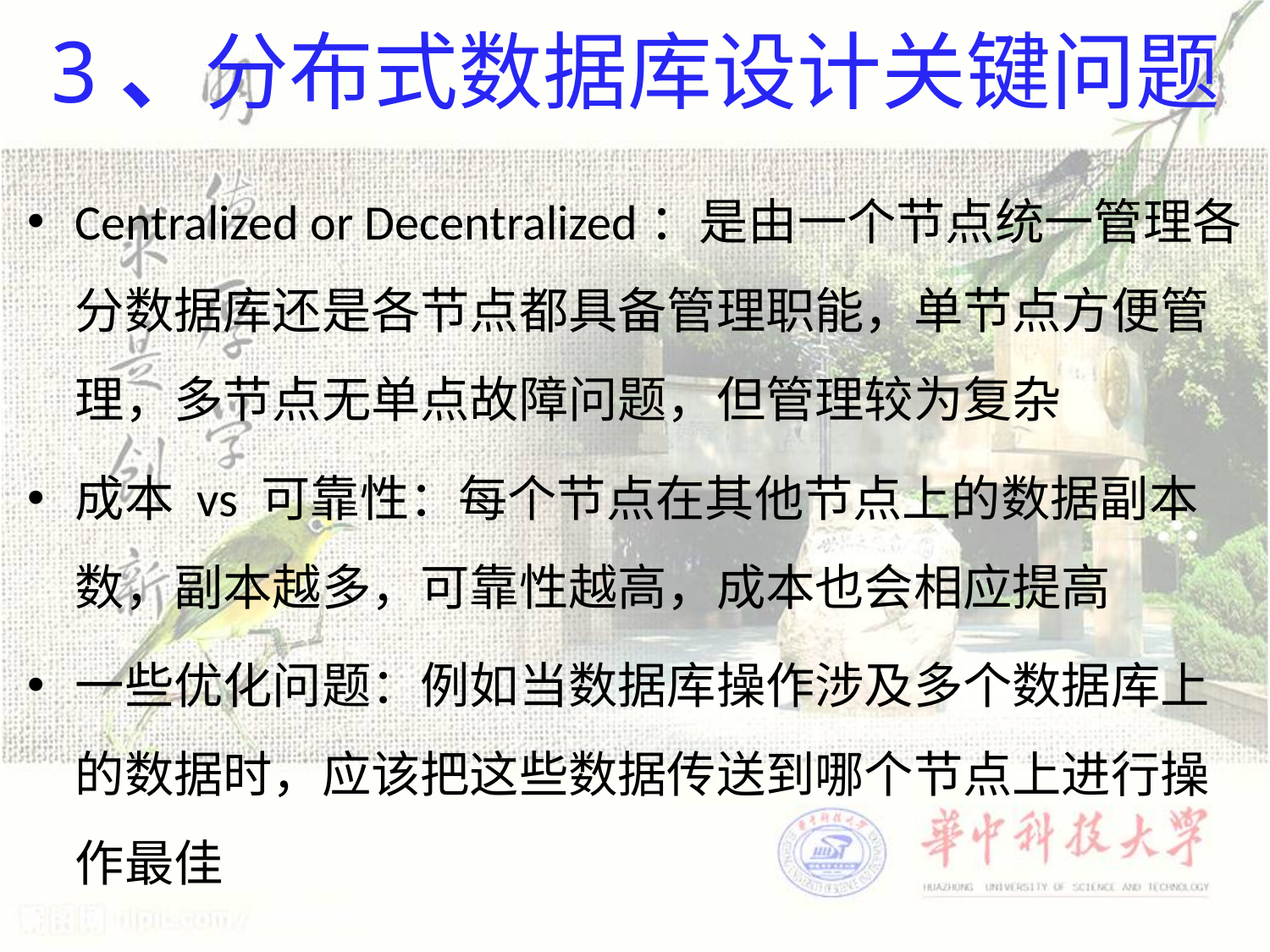

3、分布式数据库设计关键问题
Centralized or Decentralized：是由一个节点统一管理各分数据库还是各节点都具备管理职能，单节点方便管理，多节点无单点故障问题，但管理较为复杂
成本 vs 可靠性：每个节点在其他节点上的数据副本数，副本越多，可靠性越高，成本也会相应提高
一些优化问题：例如当数据库操作涉及多个数据库上的数据时，应该把这些数据传送到哪个节点上进行操作最佳